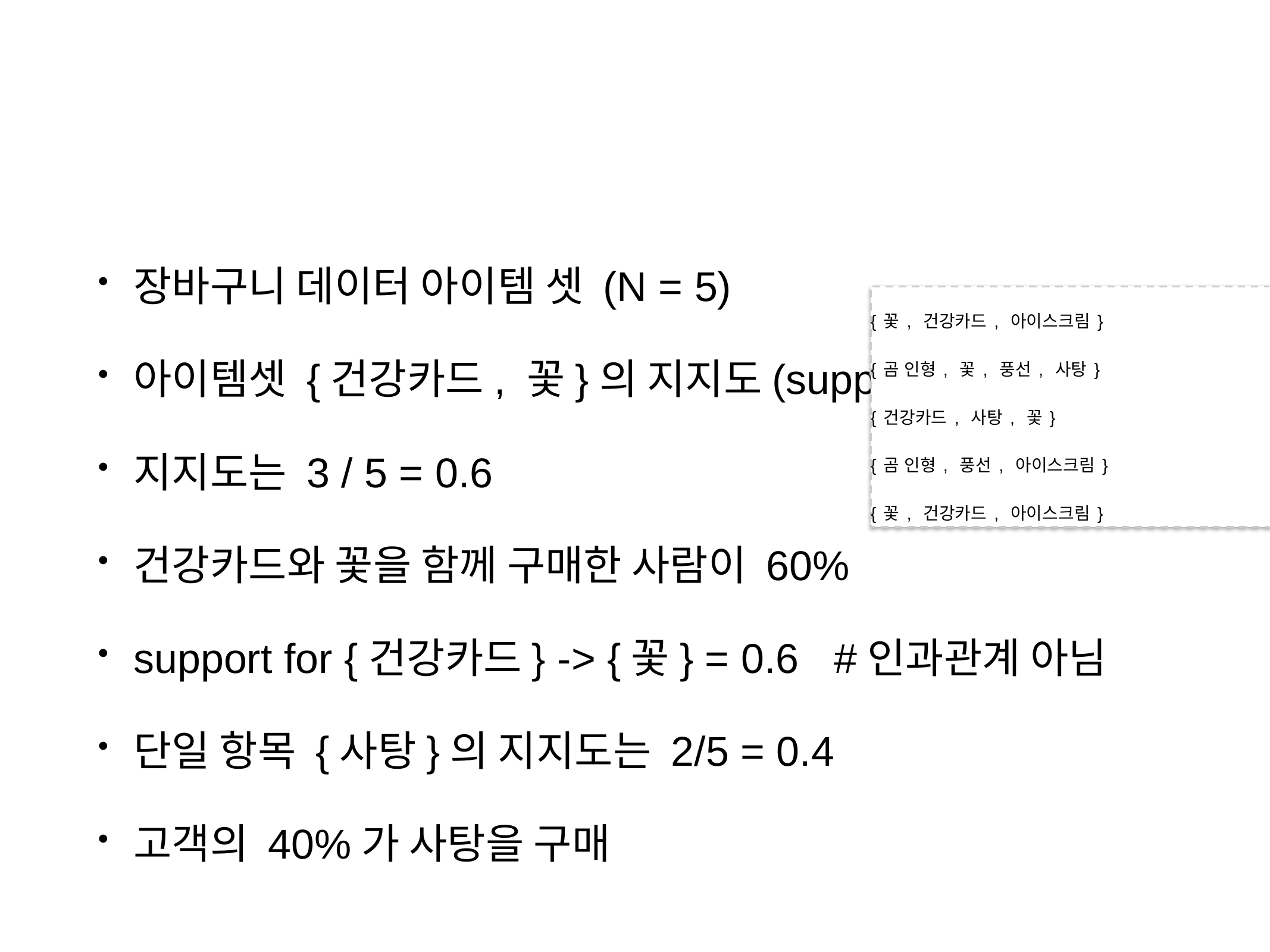

#
{꽃, 건강카드, 아이스크림}
{곰 인형, 꽃, 풍선, 사탕}
{건강카드, 사탕, 꽃}
{곰 인형, 풍선, 아이스크림}
{꽃, 건강카드, 아이스크림}

장바구니 데이터 아이템 셋 (N = 5)
아이템셋 {건강카드, 꽃}의 지지도(support)
지지도는 3 / 5 = 0.6
건강카드와 꽃을 함께 구매한 사람이 60%
support for {건강카드} -> {꽃} = 0.6   #인과관계 아님
단일 항목 {사탕}의 지지도는 2/5 = 0.4
고객의 40%가 사탕을 구매
165